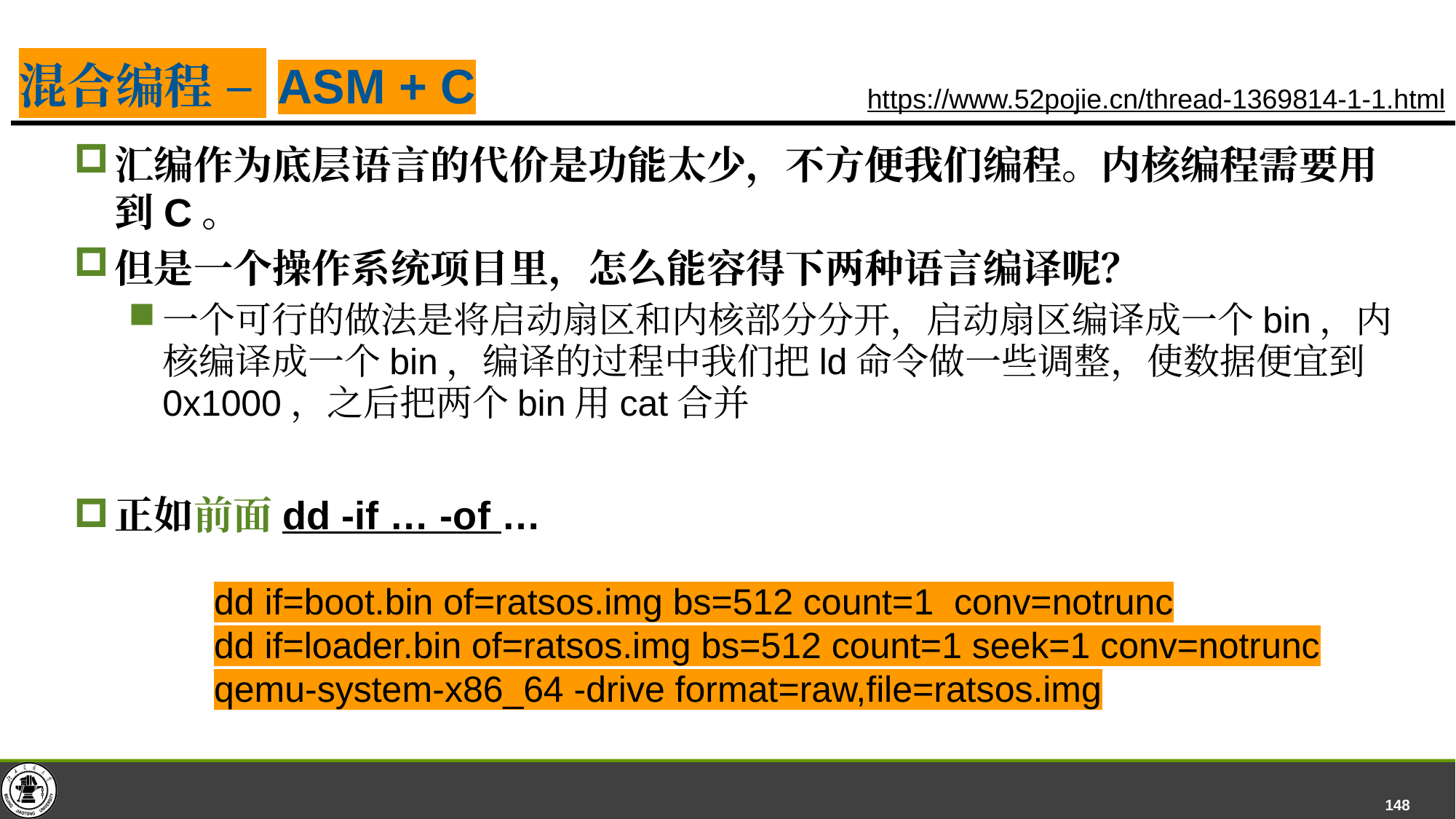

# 混合编程 – ASM + C
https://www.52pojie.cn/thread-1369814-1-1.html
汇编作为底层语言的代价是功能太少，不方便我们编程。内核编程需要用到C。
但是一个操作系统项目里，怎么能容得下两种语言编译呢？
一个可行的做法是将启动扇区和内核部分分开，启动扇区编译成一个bin，内核编译成一个bin，编译的过程中我们把ld命令做一些调整，使数据便宜到0x1000，之后把两个bin用cat合并

正如前面 dd -if … -of …
dd if=boot.bin of=ratsos.img bs=512 count=1  conv=notrunc
dd if=loader.bin of=ratsos.img bs=512 count=1 seek=1 conv=notrunc
qemu-system-x86_64 -drive format=raw,file=ratsos.img